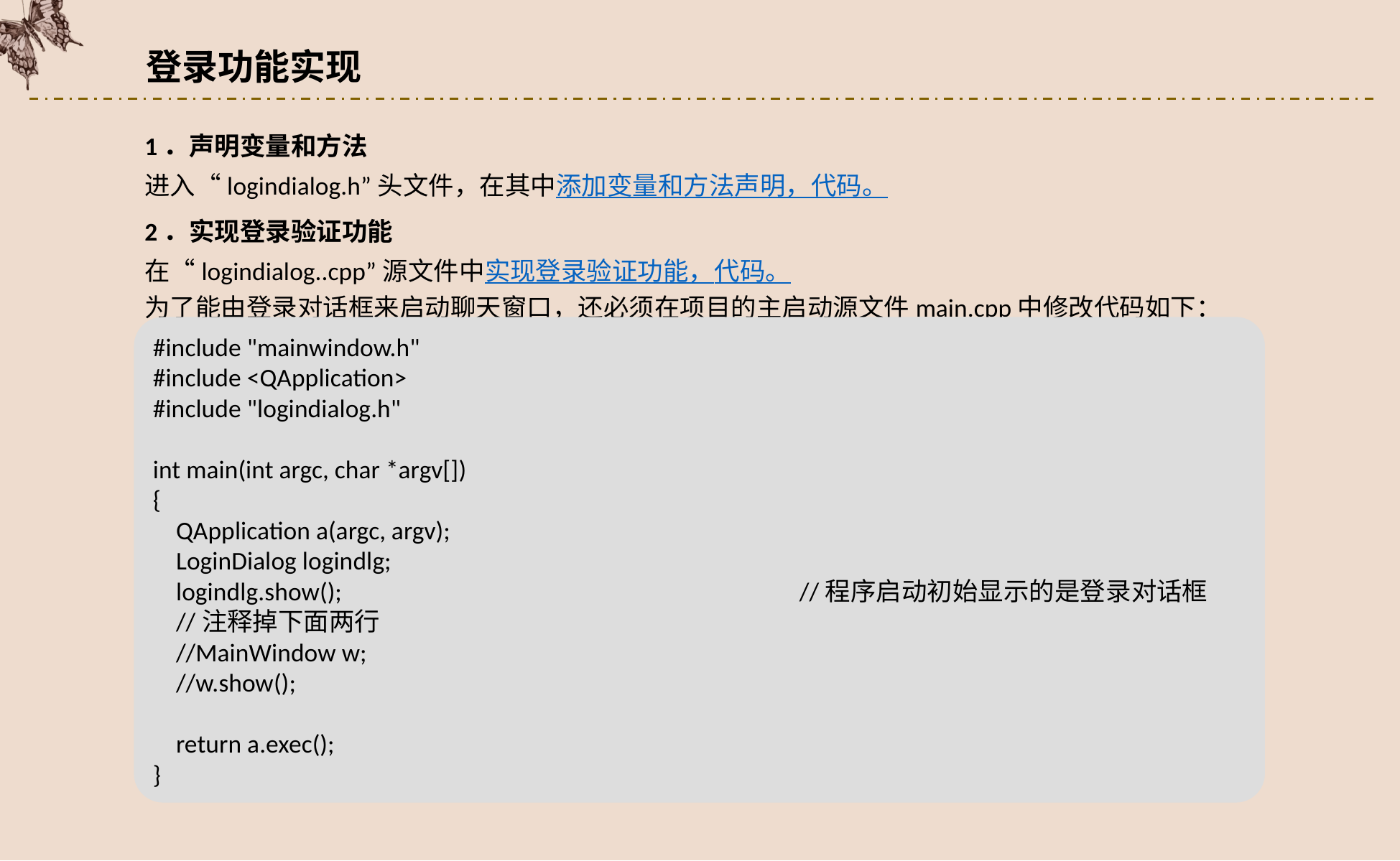

登录功能实现
1．声明变量和方法
进入“logindialog.h”头文件，在其中添加变量和方法声明，代码。
2．实现登录验证功能
在“logindialog..cpp”源文件中实现登录验证功能，代码。
为了能由登录对话框来启动聊天窗口，还必须在项目的主启动源文件main.cpp中修改代码如下：
#include "mainwindow.h"
#include <QApplication>
#include "logindialog.h"

int main(int argc, char *argv[])
{
    QApplication a(argc, argv);
    LoginDialog logindlg;
    logindlg.show();					//程序启动初始显示的是登录对话框
    //注释掉下面两行
    //MainWindow w;
    //w.show();

    return a.exec();
}